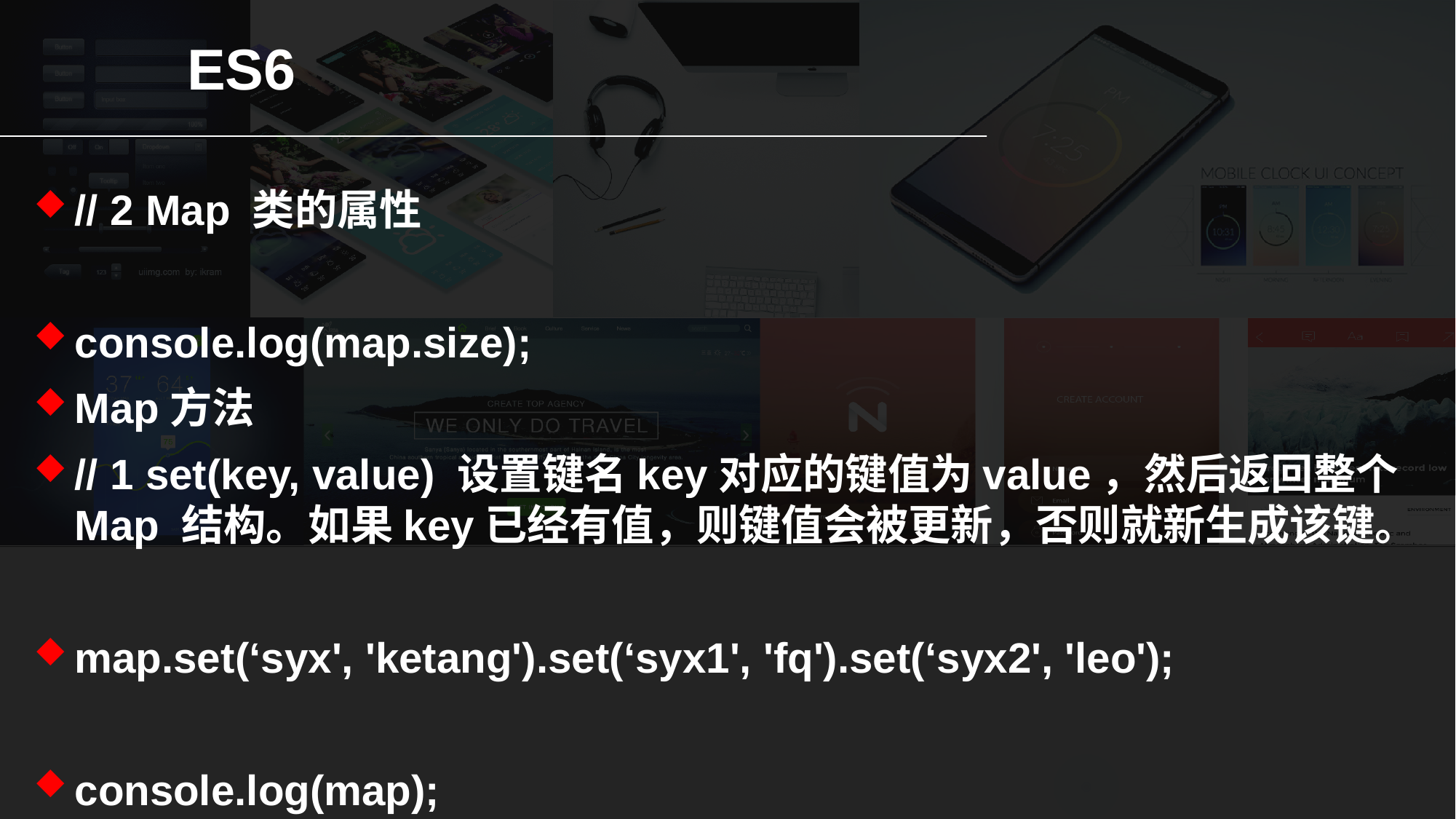

ES6

// 2 Map 类的属性

console.log(map.size);
Map方法
// 1 set(key, value) 设置键名key对应的键值为value，然后返回整个 Map 结构。如果key已经有值，则键值会被更新，否则就新生成该键。

map.set(‘syx', 'ketang').set(‘syx1', 'fq').set(‘syx2', 'leo');

console.log(map);